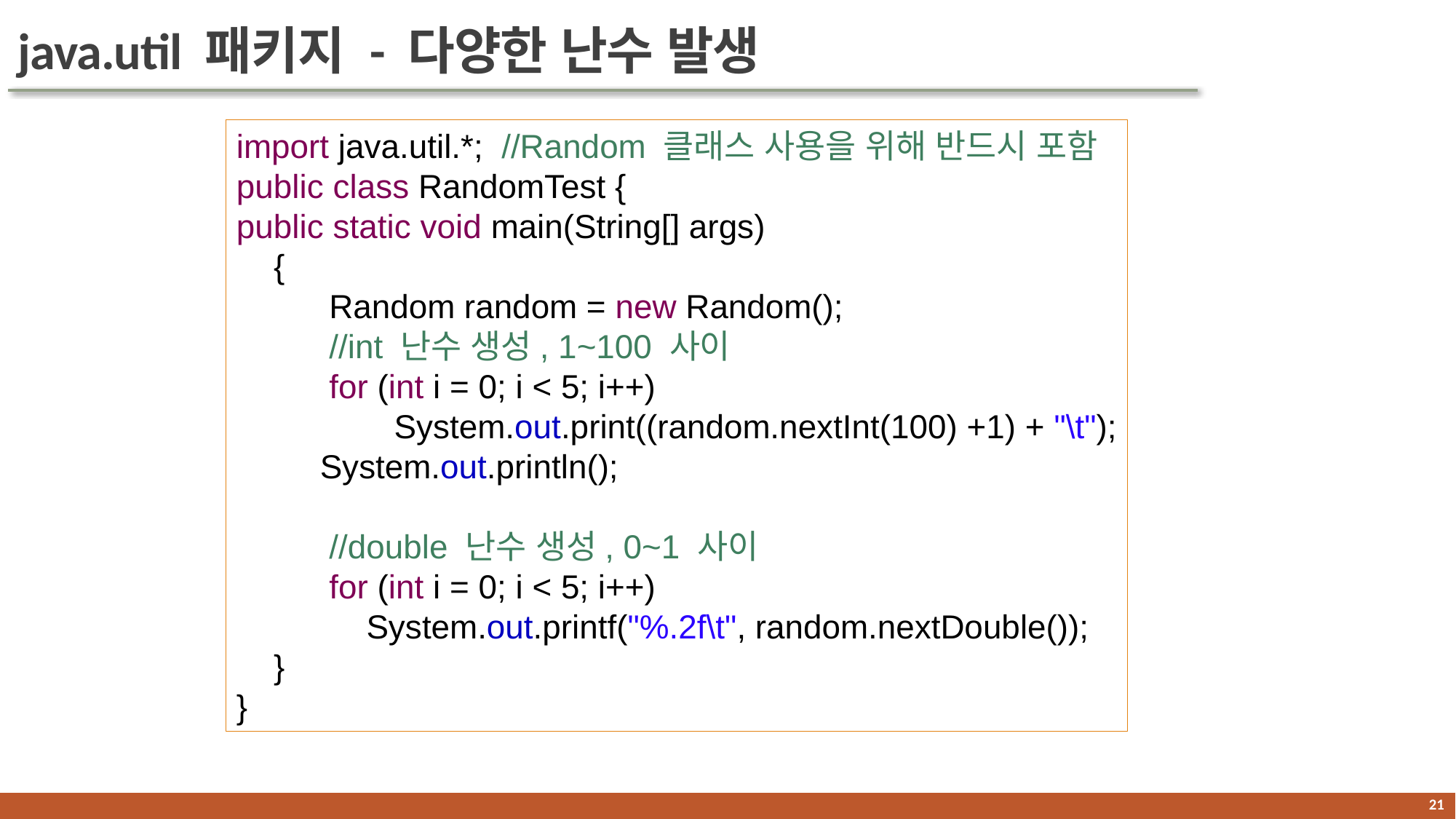

# java.util 패키지 - 다양한 난수 발생
import java.util.*;  //Random 클래스 사용을 위해 반드시 포함
public class RandomTest {
public static void main(String[] args)
    {
          Random random = new Random();
          //int 난수 생성, 1~100 사이
          for (int i = 0; i < 5; i++)
                 System.out.print((random.nextInt(100) +1) + "\t");
         System.out.println();

          //double 난수 생성, 0~1 사이
          for (int i = 0; i < 5; i++)
              System.out.printf("%.2f\t", random.nextDouble());
    }
}
21